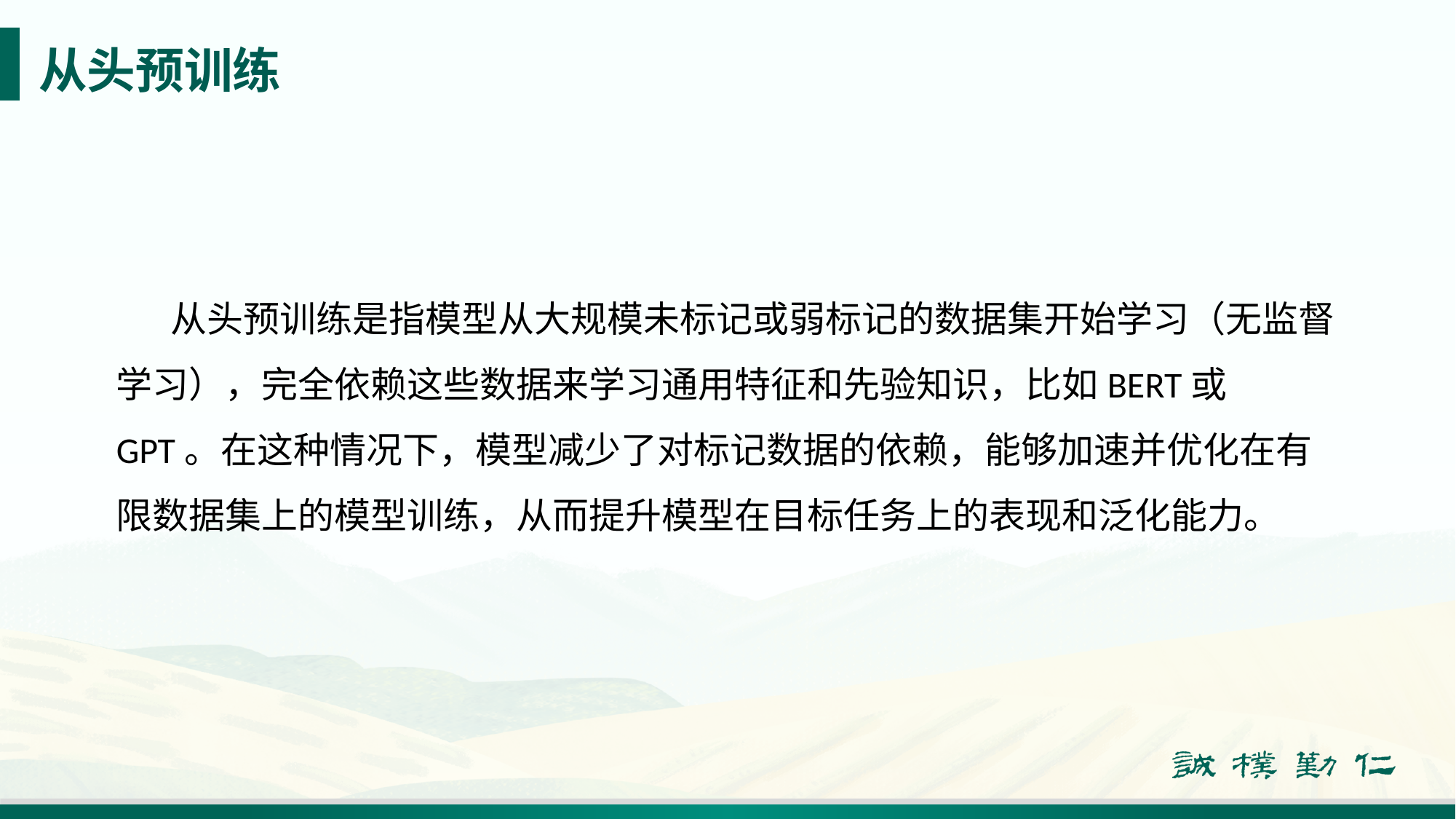

# 从头预训练
从头预训练是指模型从大规模未标记或弱标记的数据集开始学习（无监督学习），完全依赖这些数据来学习通用特征和先验知识，比如BERT或GPT。在这种情况下，模型减少了对标记数据的依赖，能够加速并优化在有限数据集上的模型训练，从而提升模型在目标任务上的表现和泛化能力。